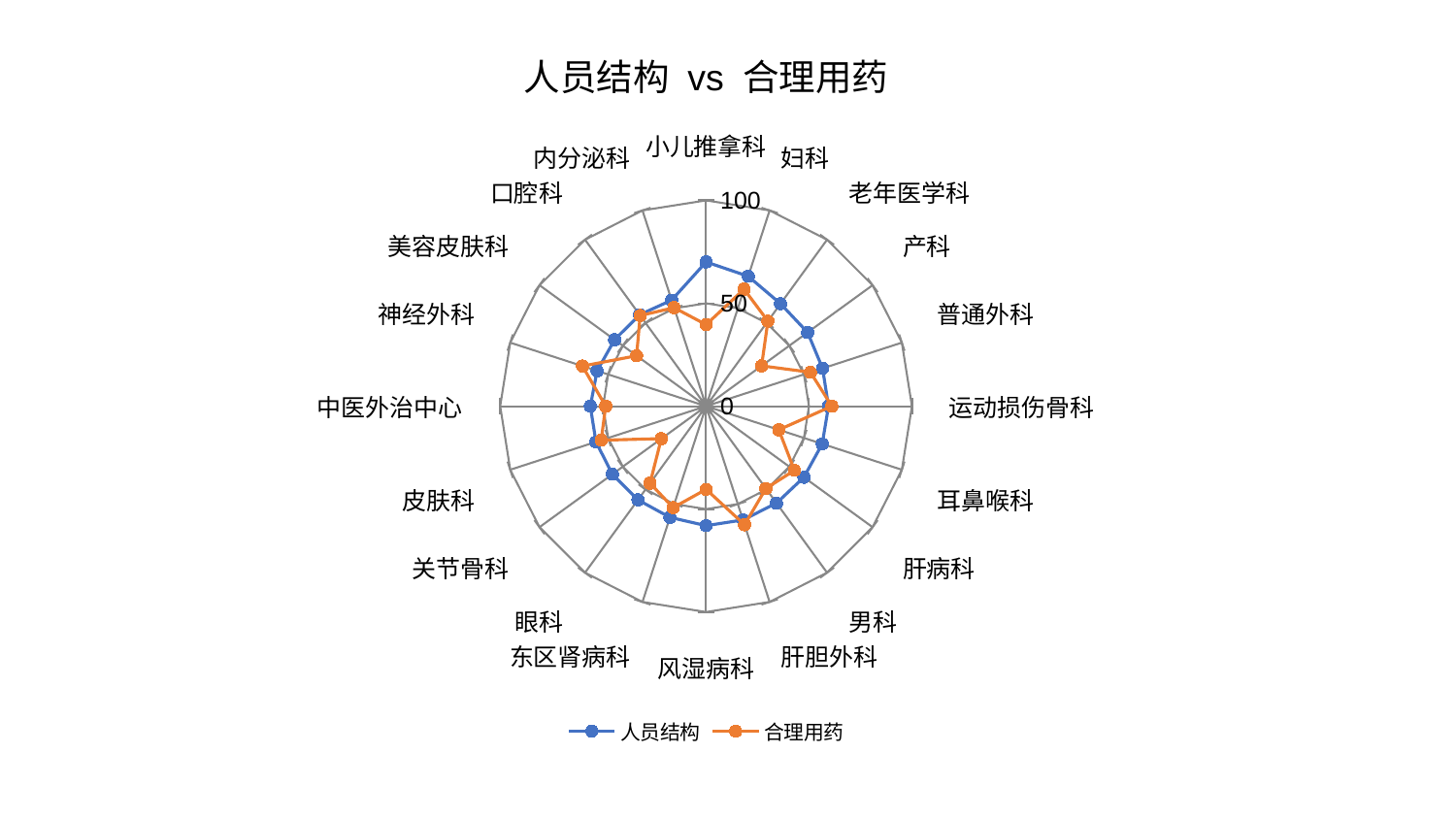

### Chart: 人员结构 vs 合理用药

| Category | 人员结构 | 合理用药 |
|---|---|---|
| 小儿推拿科 | 70.09382547852292 | 39.62158445104781 |
| 妇科 | 66.36809533125594 | 59.777460118429 |
| 老年医学科 | 61.52919148316098 | 51.10784269353972 |
| 产科 | 61.0011517259956 | 33.349320912296335 |
| 普通外科 | 59.51865322494658 | 53.33761862892658 |
| 运动损伤骨科 | 59.46969193720183 | 61.08528503771114 |
| 耳鼻喉科 | 59.358563219059945 | 37.15732683429178 |
| 肝病科 | 58.7516754983615 | 53.067779492723574 |
| 男科 | 58.23200509304468 | 49.4480891274317 |
| 肝胆外科 | 58.107561941469896 | 60.57439929092304 |
| 风湿病科 | 58.049108330476095 | 40.41376409107068 |
| 东区肾病科 | 56.815719940612844 | 51.855284755693084 |
| 眼科 | 56.27355569450081 | 46.28130213950984 |
| 关节骨科 | 56.243590788471046 | 26.844606990516883 |
| 皮肤科 | 56.23188498147123 | 53.5583514385328 |
| 中医外治中心 | 56.21271483709702 | 48.747482571724454 |
| 神经外科 | 55.619857955974446 | 63.12431926445861 |
| 美容皮肤科 | 54.93336154043597 | 41.7200004357147 |
| 口腔科 | 54.91826675576095 | 54.437733321049784 |
| 内分泌科 | 54.15672023942964 | 50.34291267475928 |
8